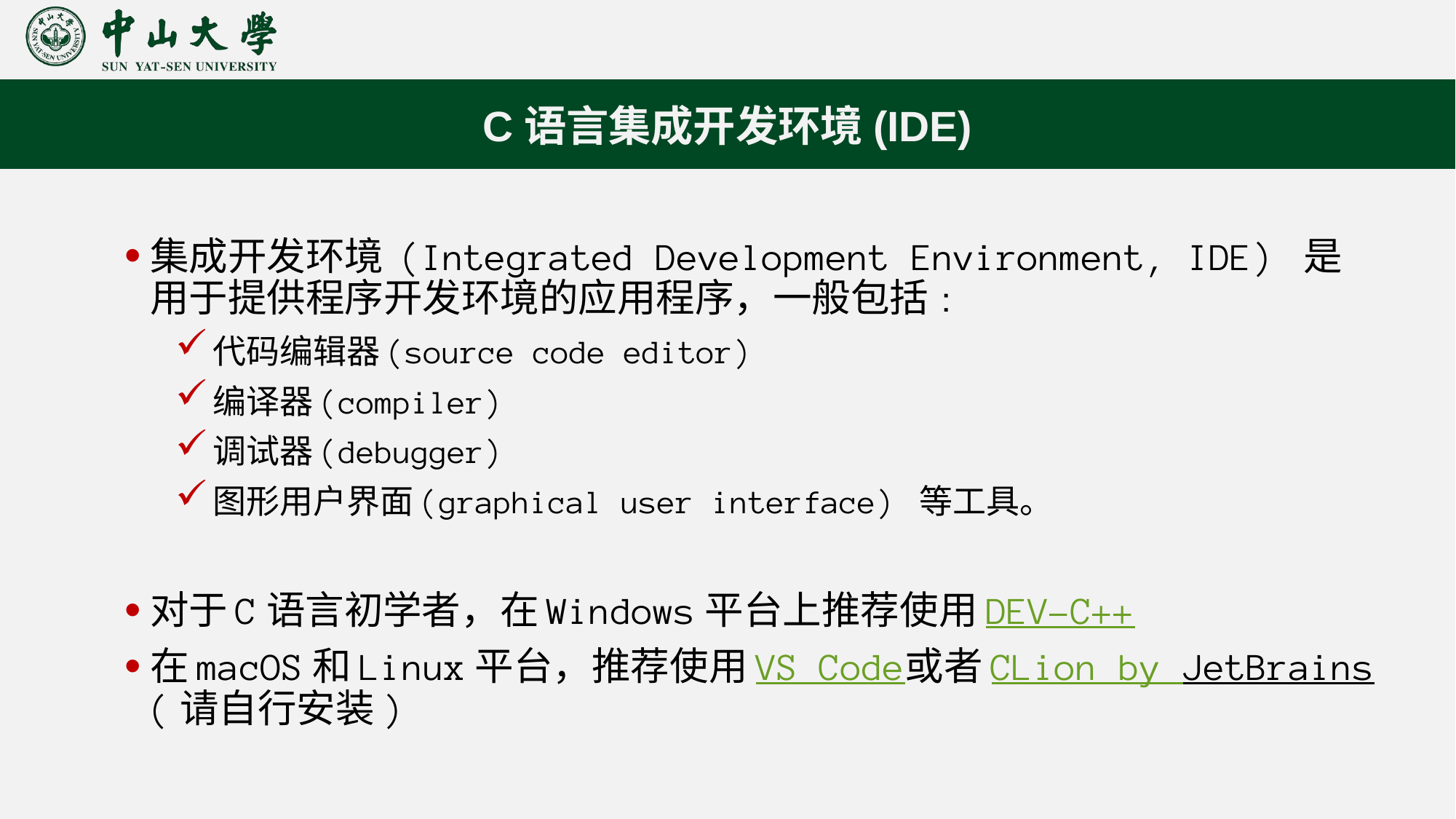

C语言集成开发环境(IDE)
集成开发环境 (Integrated Development Environment, IDE) 是用于提供程序开发环境的应用程序，一般包括:
代码编辑器(source code editor)
编译器(compiler)
调试器(debugger)
图形用户界面(graphical user interface) 等工具。

对于C语言初学者，在Windows平台上推荐使用DEV-C++
在macOS和Linux平台，推荐使用VS Code或者CLion by JetBrains(请自行安装)